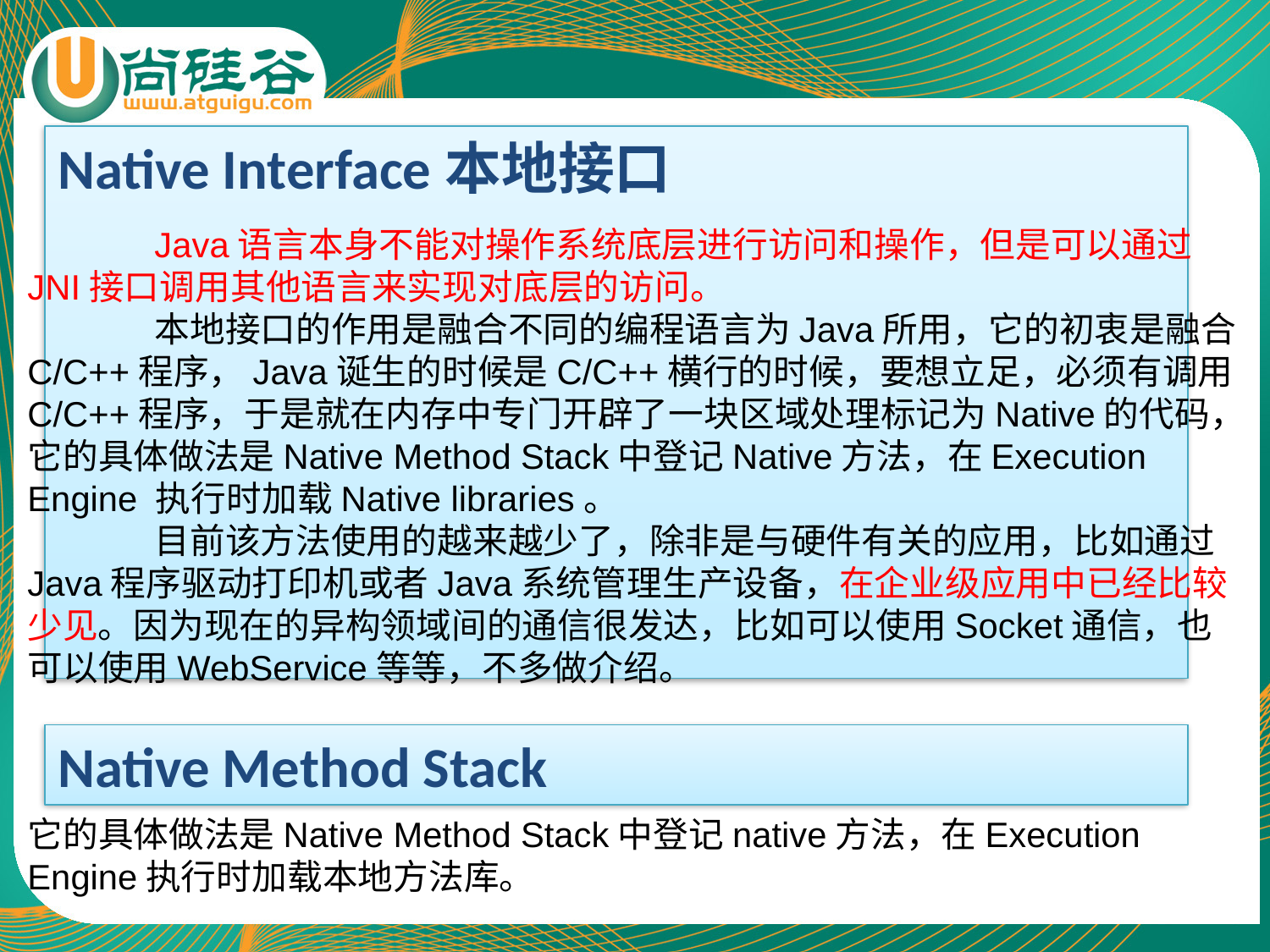

Native Interface本地接口
	Java语言本身不能对操作系统底层进行访问和操作，但是可以通过JNI接口调用其他语言来实现对底层的访问。
	本地接口的作用是融合不同的编程语言为Java所用，它的初衷是融合 C/C++程序，Java诞生的时候是C/C++横行的时候，要想立足，必须有调用C/C++程序，于是就在内存中专门开辟了一块区域处理标记为Native的代码，它的具体做法是Native Method Stack中登记Native方法，在Execution Engine 执行时加载Native libraries。
	目前该方法使用的越来越少了，除非是与硬件有关的应用，比如通过Java程序驱动打印机或者Java系统管理生产设备，在企业级应用中已经比较少见。因为现在的异构领域间的通信很发达，比如可以使用Socket通信，也可以使用WebService等等，不多做介绍。
Native Method Stack
它的具体做法是Native Method Stack中登记native方法，在Execution Engine执行时加载本地方法库。